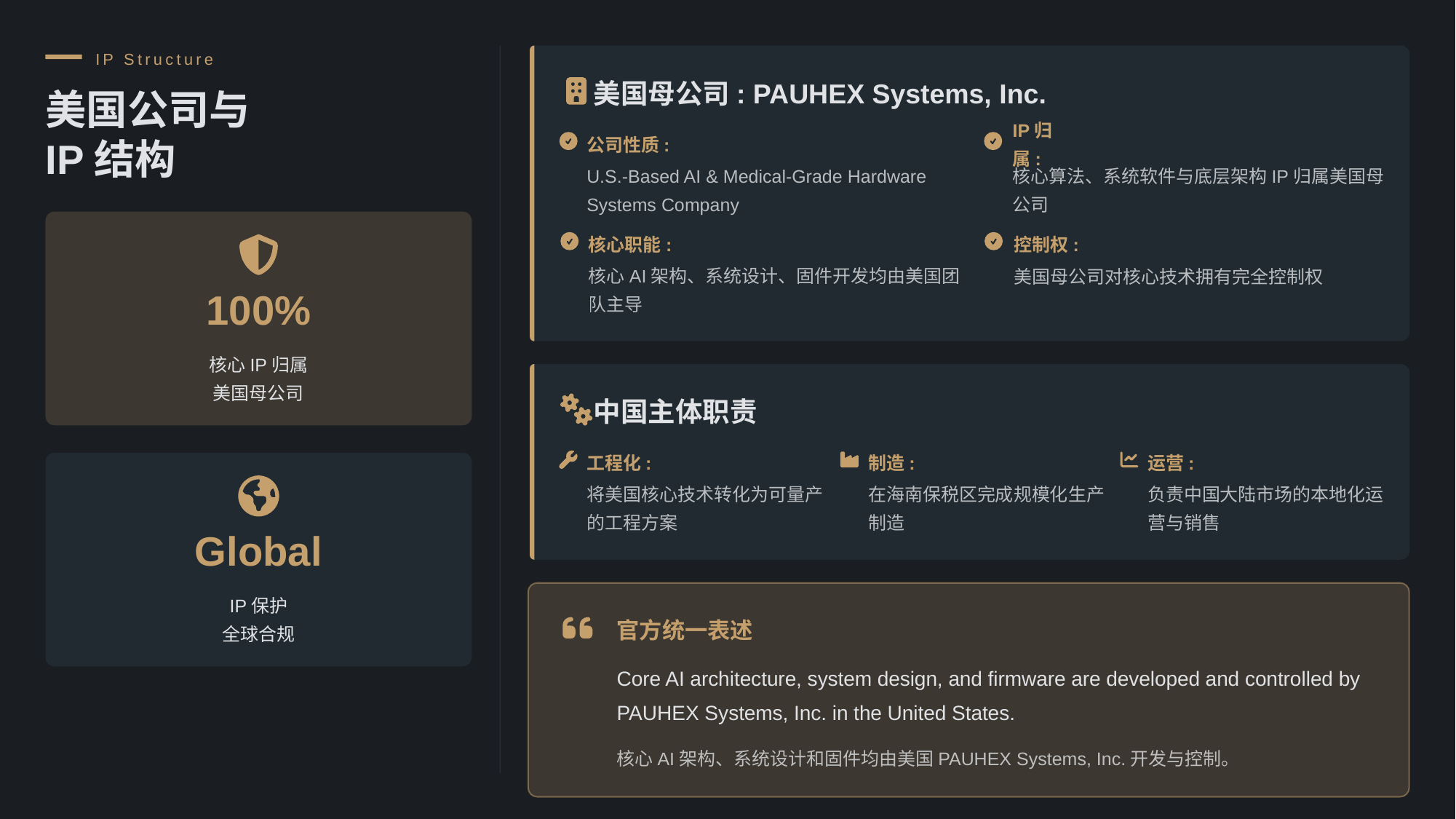

IP Structure

美国母公司: PAUHEX Systems, Inc.

美国公司与
IP结构
公司性质:
IP归属:

U.S.-Based AI & Medical-Grade Hardware Systems Company
核心算法、系统软件与底层架构IP归属美国母公司

核心职能:
控制权:

核心AI架构、系统设计、固件开发均由美国团队主导
美国母公司对核心技术拥有完全控制权
100%
核心IP归属
美国母公司

中国主体职责

工程化:
制造:
运营:

将美国核心技术转化为可量产的工程方案
在海南保税区完成规模化生产制造
负责中国大陆市场的本地化运营与销售
Global

IP保护
全球合规

官方统一表述
Core AI architecture, system design, and firmware are developed and controlled by PAUHEX Systems, Inc. in the United States.
核心AI架构、系统设计和固件均由美国PAUHEX Systems, Inc.开发与控制。